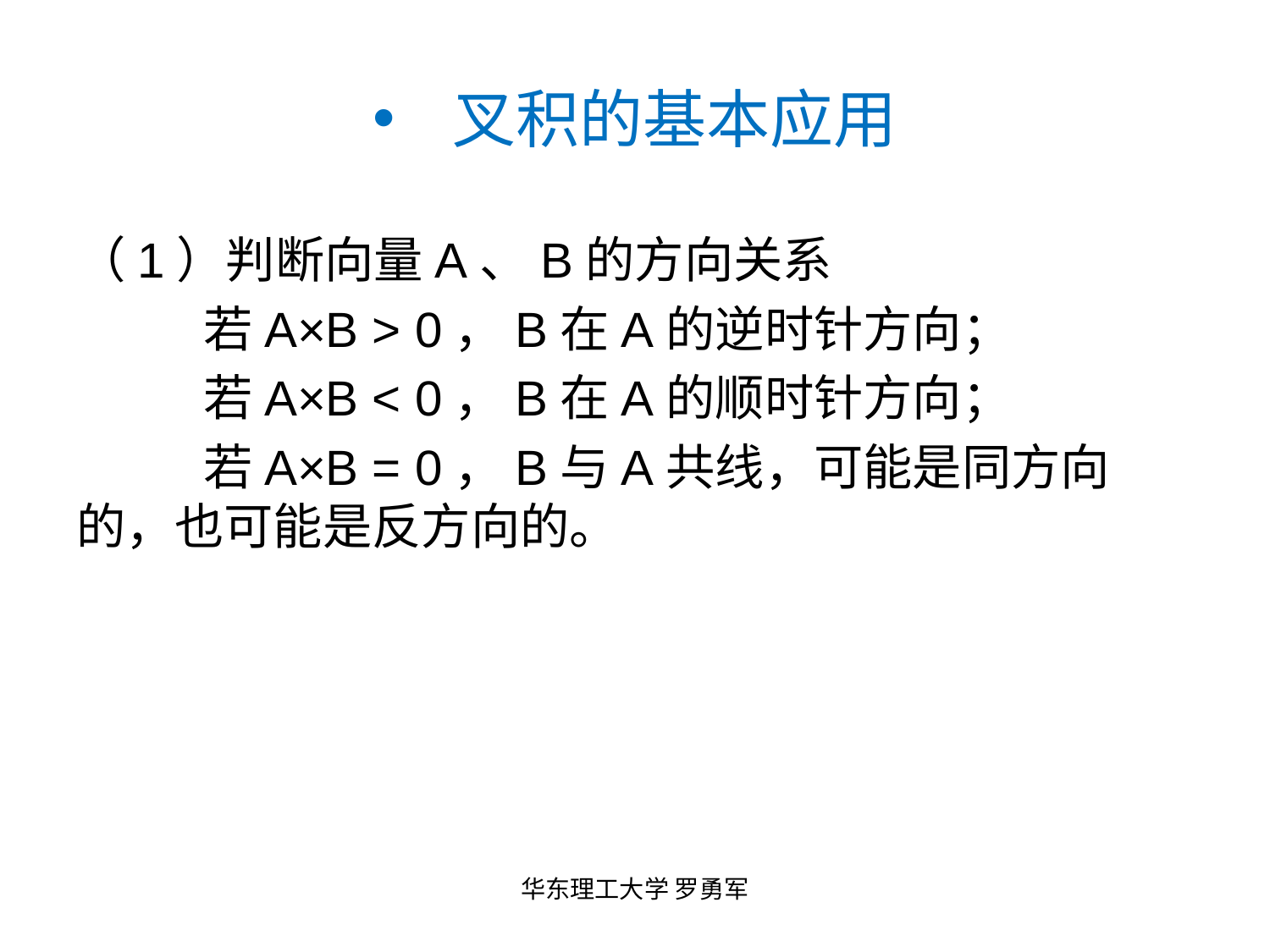

# 叉积的基本应用
（1）判断向量A、B的方向关系
	若A×B > 0，B在A的逆时针方向；
	若A×B < 0，B在A的顺时针方向；
	若A×B = 0，B与A共线，可能是同方向的，也可能是反方向的。

华东理工大学 罗勇军